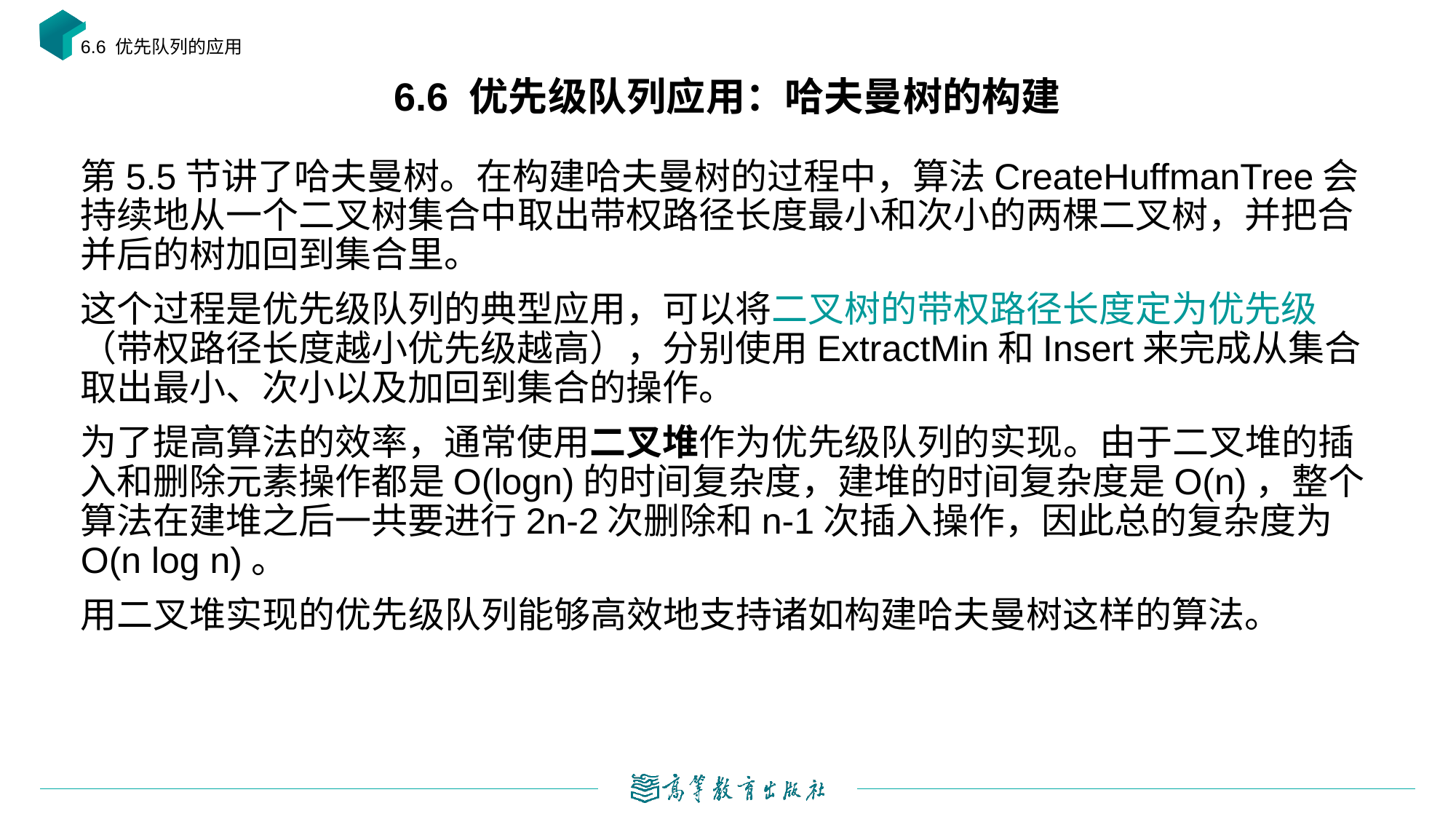

6.6 优先队列的应用
# 6.6 优先级队列应用：哈夫曼树的构建
第5.5节讲了哈夫曼树。在构建哈夫曼树的过程中，算法CreateHuffmanTree会持续地从一个二叉树集合中取出带权路径长度最小和次小的两棵二叉树，并把合并后的树加回到集合里。
这个过程是优先级队列的典型应用，可以将二叉树的带权路径长度定为优先级（带权路径长度越小优先级越高），分别使用ExtractMin和Insert来完成从集合取出最小、次小以及加回到集合的操作。
为了提高算法的效率，通常使用二叉堆作为优先级队列的实现。由于二叉堆的插入和删除元素操作都是O(logn)的时间复杂度，建堆的时间复杂度是O(n)，整个算法在建堆之后一共要进行2n-2次删除和n-1次插入操作，因此总的复杂度为O(n log n)。
用二叉堆实现的优先级队列能够高效地支持诸如构建哈夫曼树这样的算法。